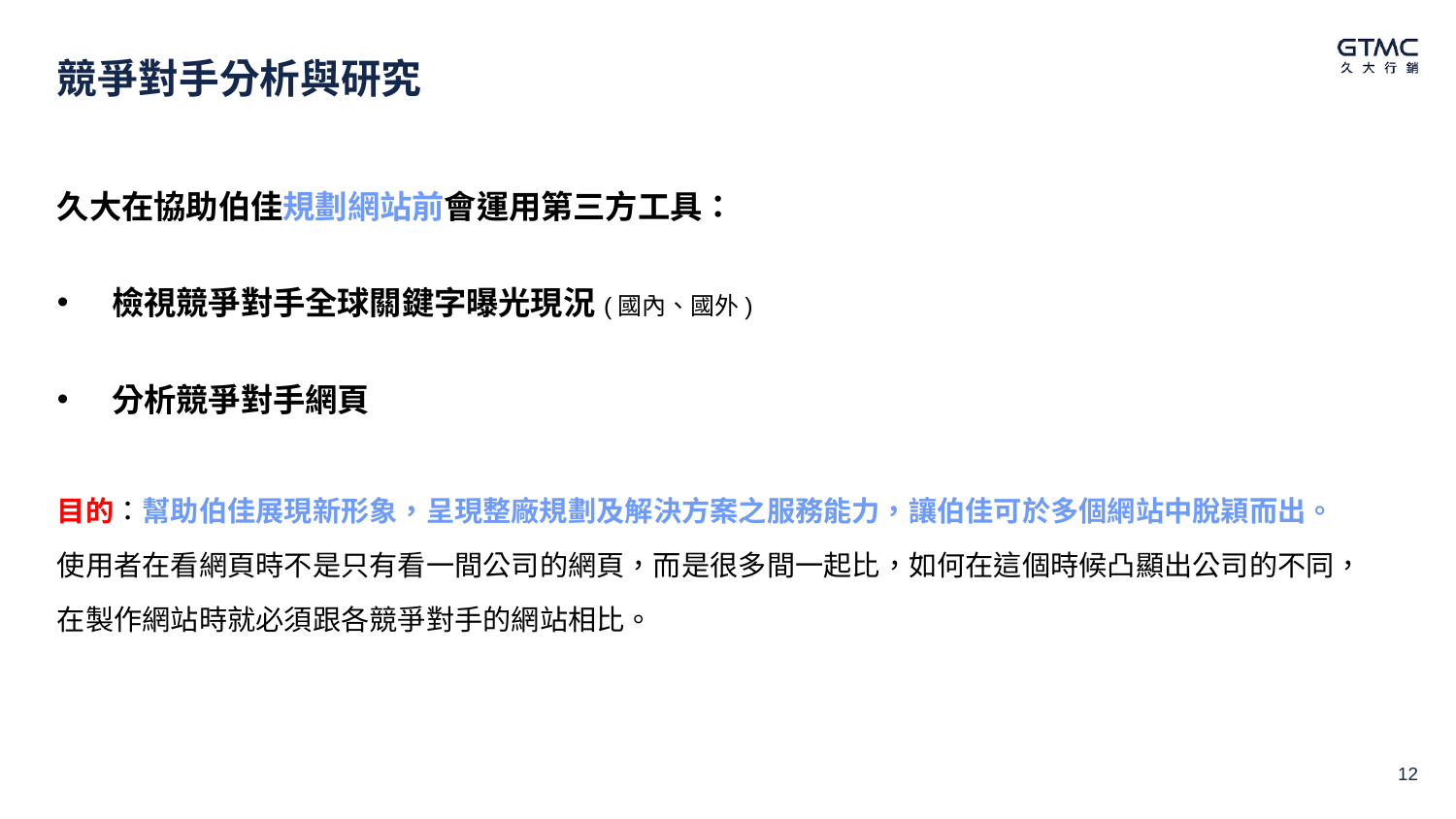

# 競爭對手分析與研究
久大在協助伯佳規劃網站前會運用第三方工具：
檢視競爭對手全球關鍵字曝光現況(國內、國外)
分析競爭對手網頁

目的：幫助伯佳展現新形象，呈現整廠規劃及解決方案之服務能力，讓伯佳可於多個網站中脫穎而出。
使用者在看網頁時不是只有看一間公司的網頁，而是很多間一起比，如何在這個時候凸顯出公司的不同，
在製作網站時就必須跟各競爭對手的網站相比。
12